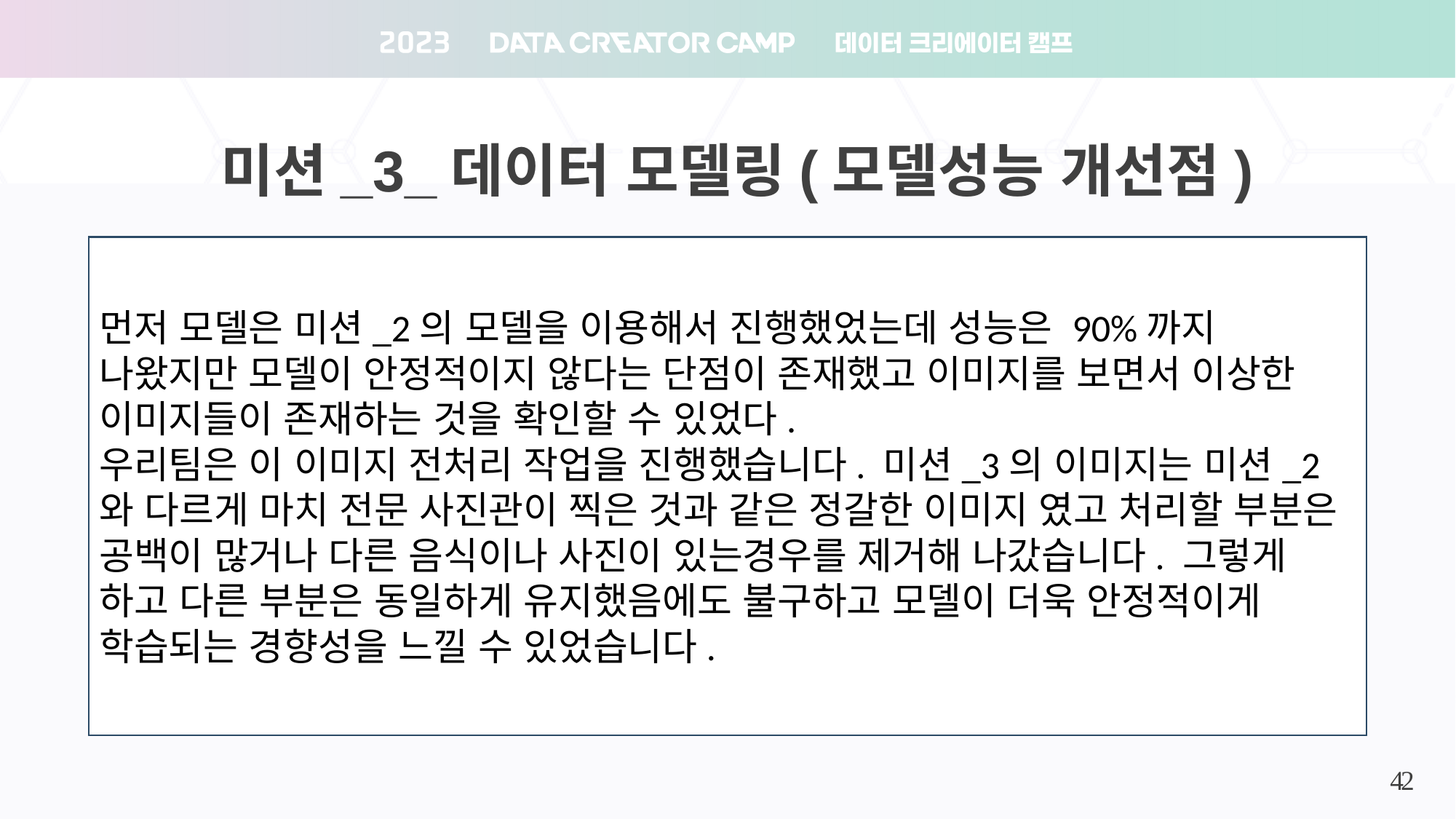

미션_3_데이터 모델링(모델성능 개선점)
먼저 모델은 미션_2의 모델을 이용해서 진행했었는데 성능은 90%까지 나왔지만 모델이 안정적이지 않다는 단점이 존재했고 이미지를 보면서 이상한 이미지들이 존재하는 것을 확인할 수 있었다.
우리팀은 이 이미지 전처리 작업을 진행했습니다. 미션_3의 이미지는 미션_2와 다르게 마치 전문 사진관이 찍은 것과 같은 정갈한 이미지 였고 처리할 부분은 공백이 많거나 다른 음식이나 사진이 있는경우를 제거해 나갔습니다. 그렇게 하고 다른 부분은 동일하게 유지했음에도 불구하고 모델이 더욱 안정적이게 학습되는 경향성을 느낄 수 있었습니다.
42